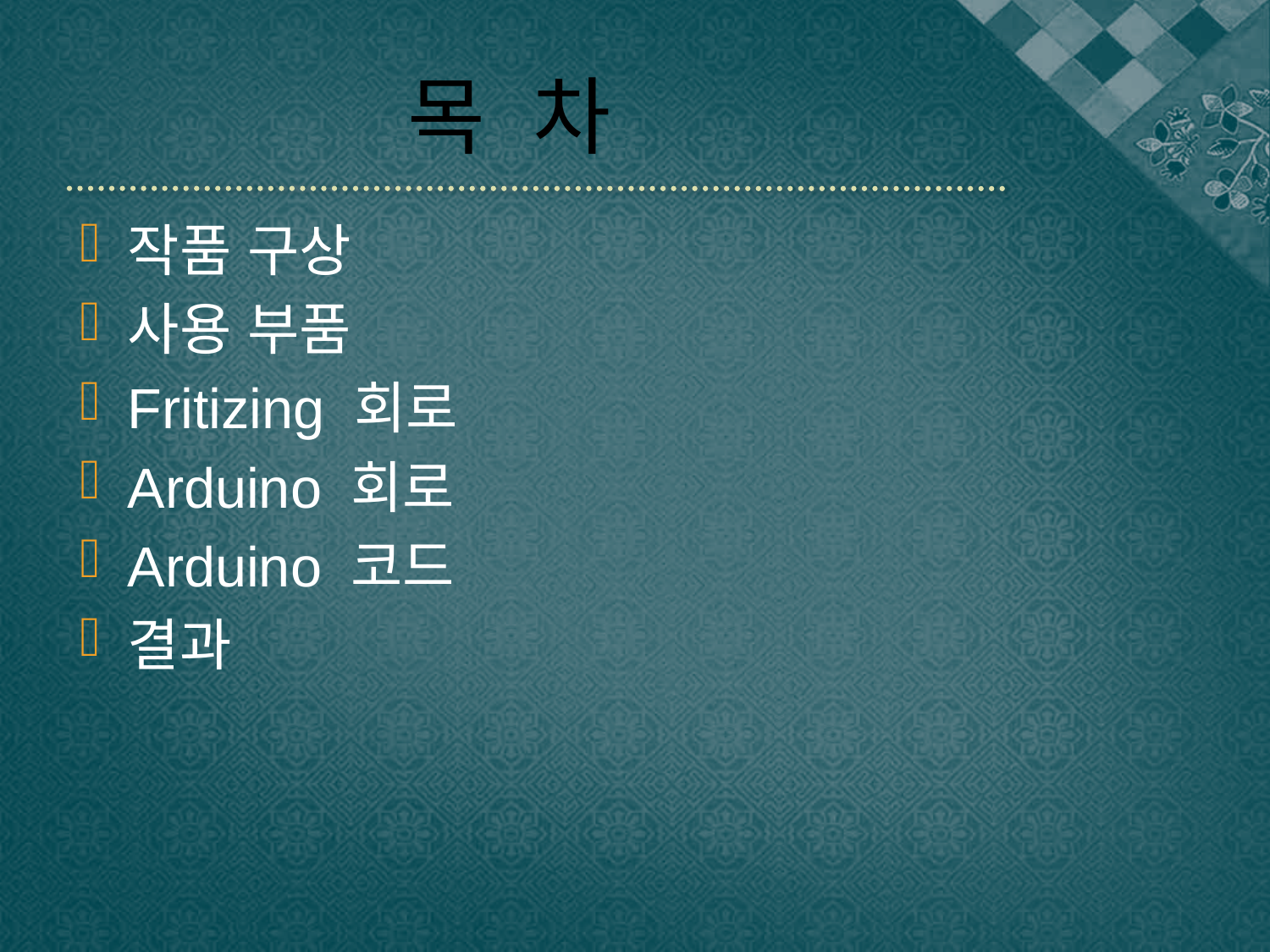

# 목  차
작품 구상
사용 부품
Fritizing 회로
Arduino 회로
Arduino 코드
결과